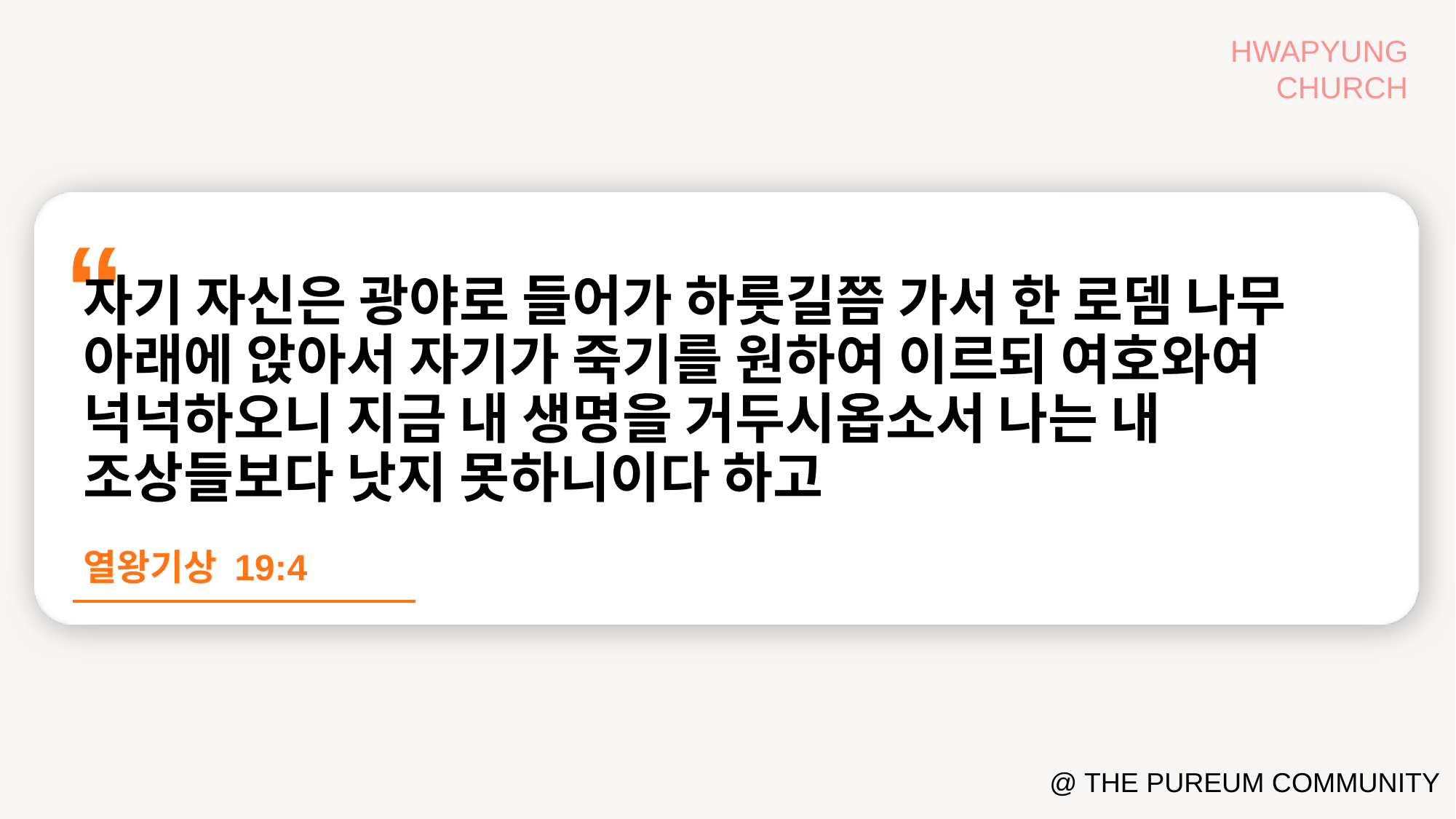

자기 자신은 광야로 들어가 하룻길쯤 가서 한 로뎀 나무 아래에 앉아서 자기가 죽기를 원하여 이르되 여호와여 넉넉하오니 지금 내 생명을 거두시옵소서 나는 내 조상들보다 낫지 못하니이다 하고
열왕기상 19:4